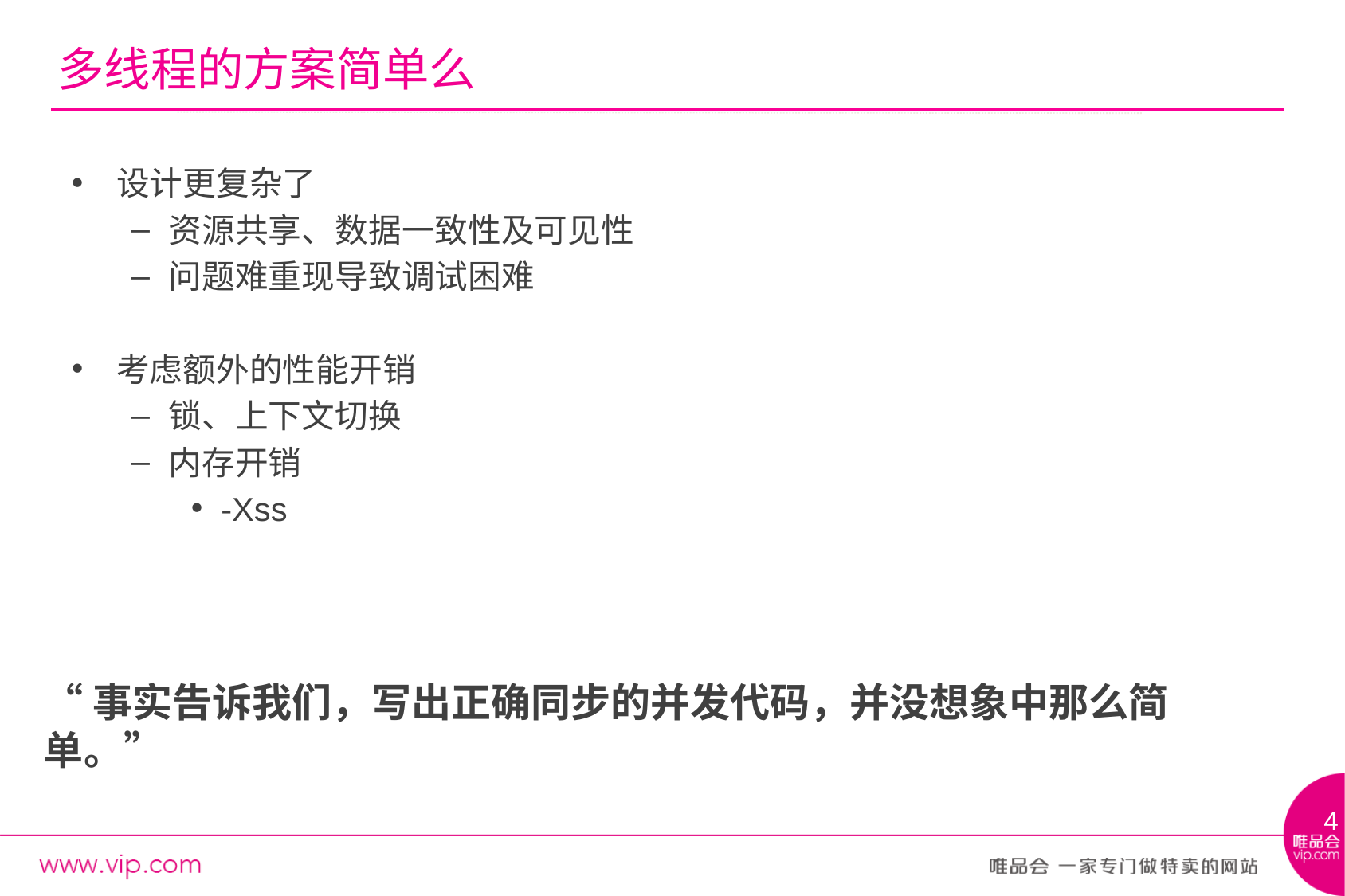

# 多线程的方案简单么
设计更复杂了
资源共享、数据一致性及可见性
问题难重现导致调试困难

考虑额外的性能开销
锁、上下文切换
内存开销
-Xss
“事实告诉我们，写出正确同步的并发代码，并没想象中那么简单。”